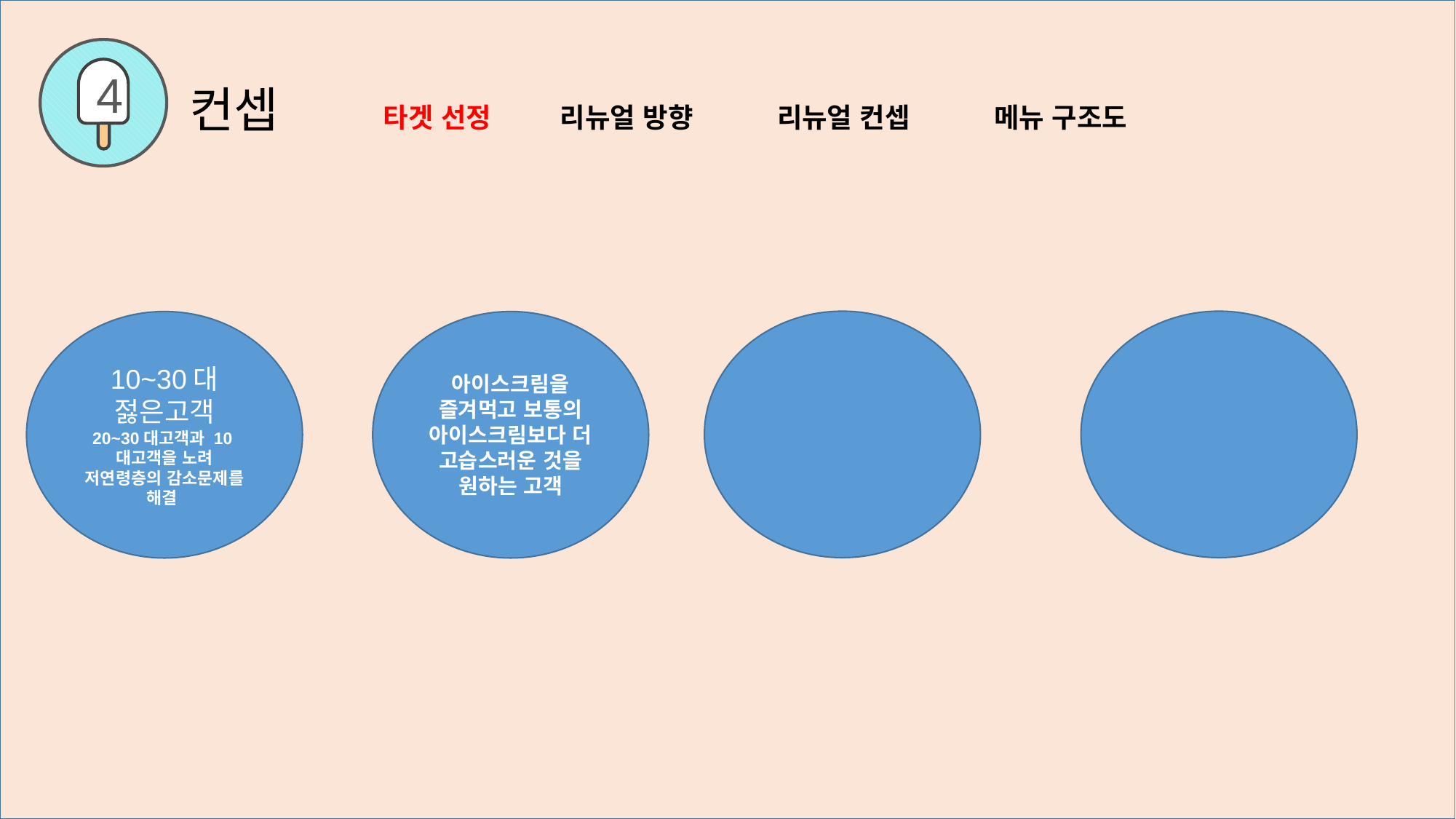

4

컨셉       타겟 선정         리뉴얼 방향           리뉴얼 컨셉           메뉴 구조도

10~30대
젏은고객
20~30대고객과 10대고객을 노려 저연령층의 감소문제를 해결
아이스크림을 즐겨먹고 보통의 아이스크림보다 더 고습스러운 것을 원하는 고객